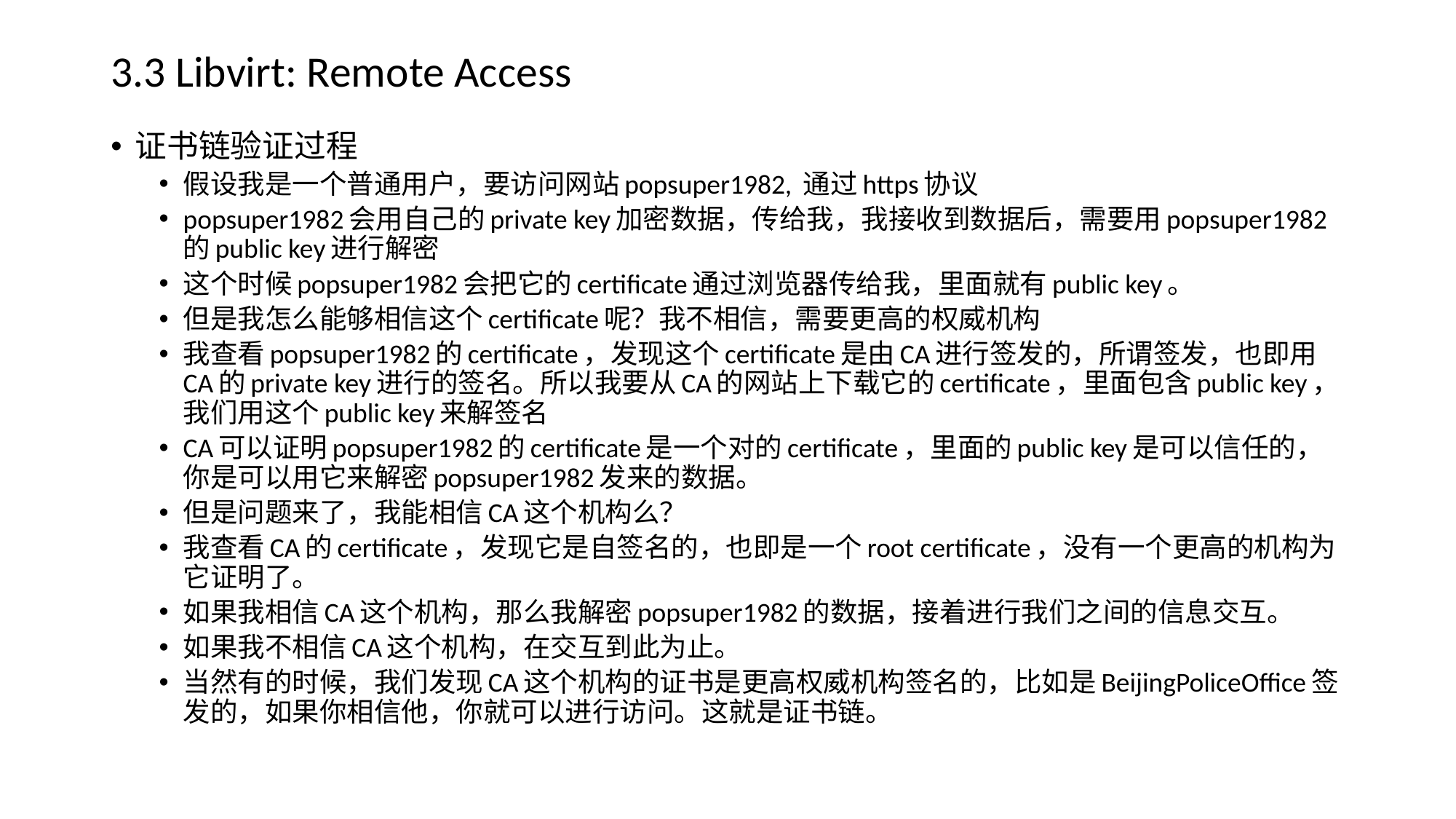

# 3.3 Libvirt: Remote Access
证书链验证过程
假设我是一个普通用户，要访问网站popsuper1982, 通过https协议
popsuper1982会用自己的private key加密数据，传给我，我接收到数据后，需要用popsuper1982的public key进行解密
这个时候popsuper1982会把它的certificate通过浏览器传给我，里面就有public key。
但是我怎么能够相信这个certificate呢？我不相信，需要更高的权威机构
我查看popsuper1982的certificate，发现这个certificate是由CA进行签发的，所谓签发，也即用CA的private key进行的签名。所以我要从CA的网站上下载它的certificate，里面包含public key，我们用这个public key来解签名
CA可以证明popsuper1982的certificate是一个对的certificate，里面的public key是可以信任的，你是可以用它来解密popsuper1982发来的数据。
但是问题来了，我能相信CA这个机构么？
我查看CA的certificate，发现它是自签名的，也即是一个root certificate，没有一个更高的机构为它证明了。
如果我相信CA这个机构，那么我解密popsuper1982的数据，接着进行我们之间的信息交互。
如果我不相信CA这个机构，在交互到此为止。
当然有的时候，我们发现CA这个机构的证书是更高权威机构签名的，比如是BeijingPoliceOffice签发的，如果你相信他，你就可以进行访问。这就是证书链。